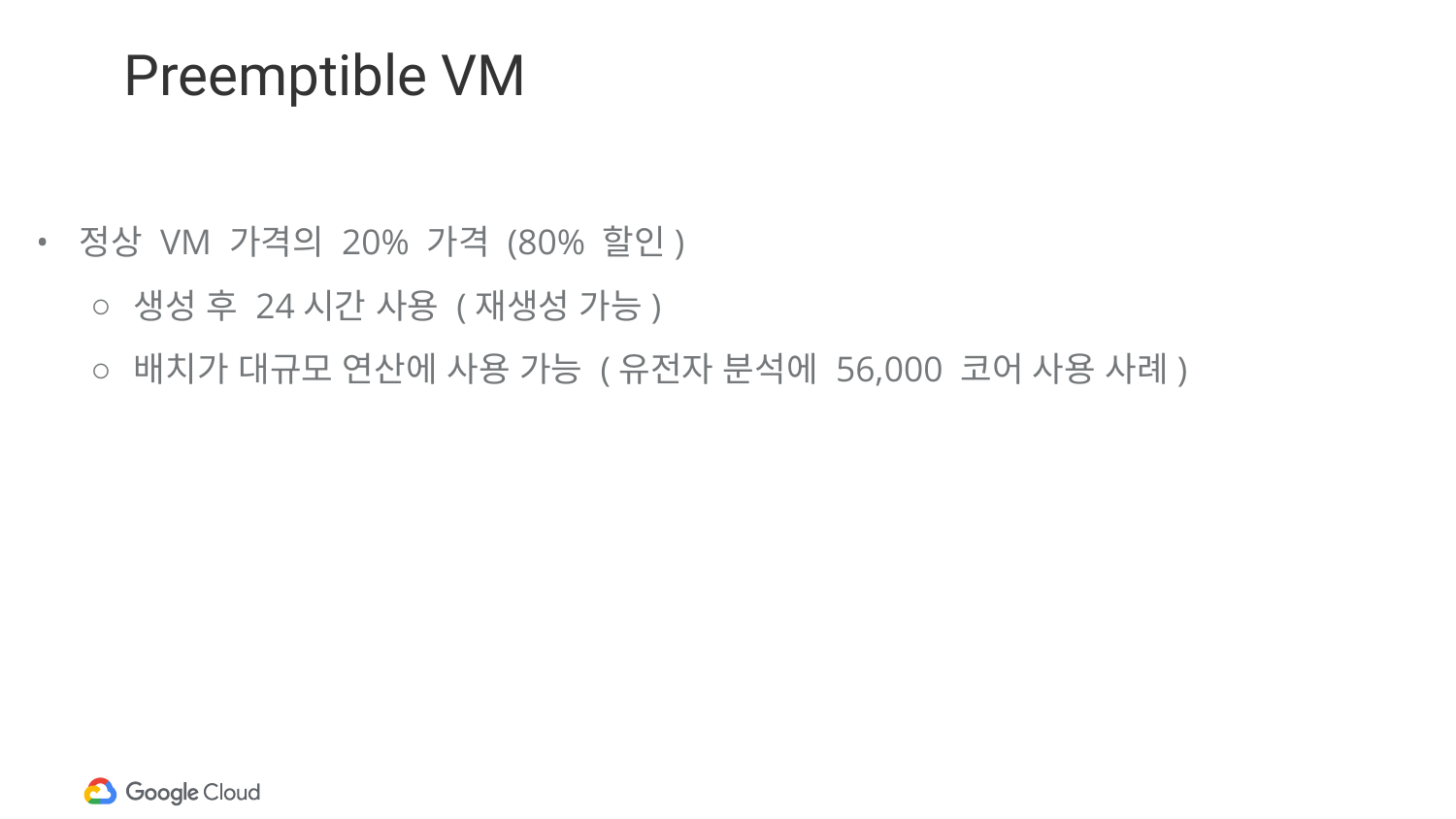

# Preemptible VM

정상 VM 가격의 20% 가격 (80% 할인)
생성 후 24시간 사용 (재생성 가능)
배치가 대규모 연산에 사용 가능 (유전자 분석에 56,000 코어 사용 사례)